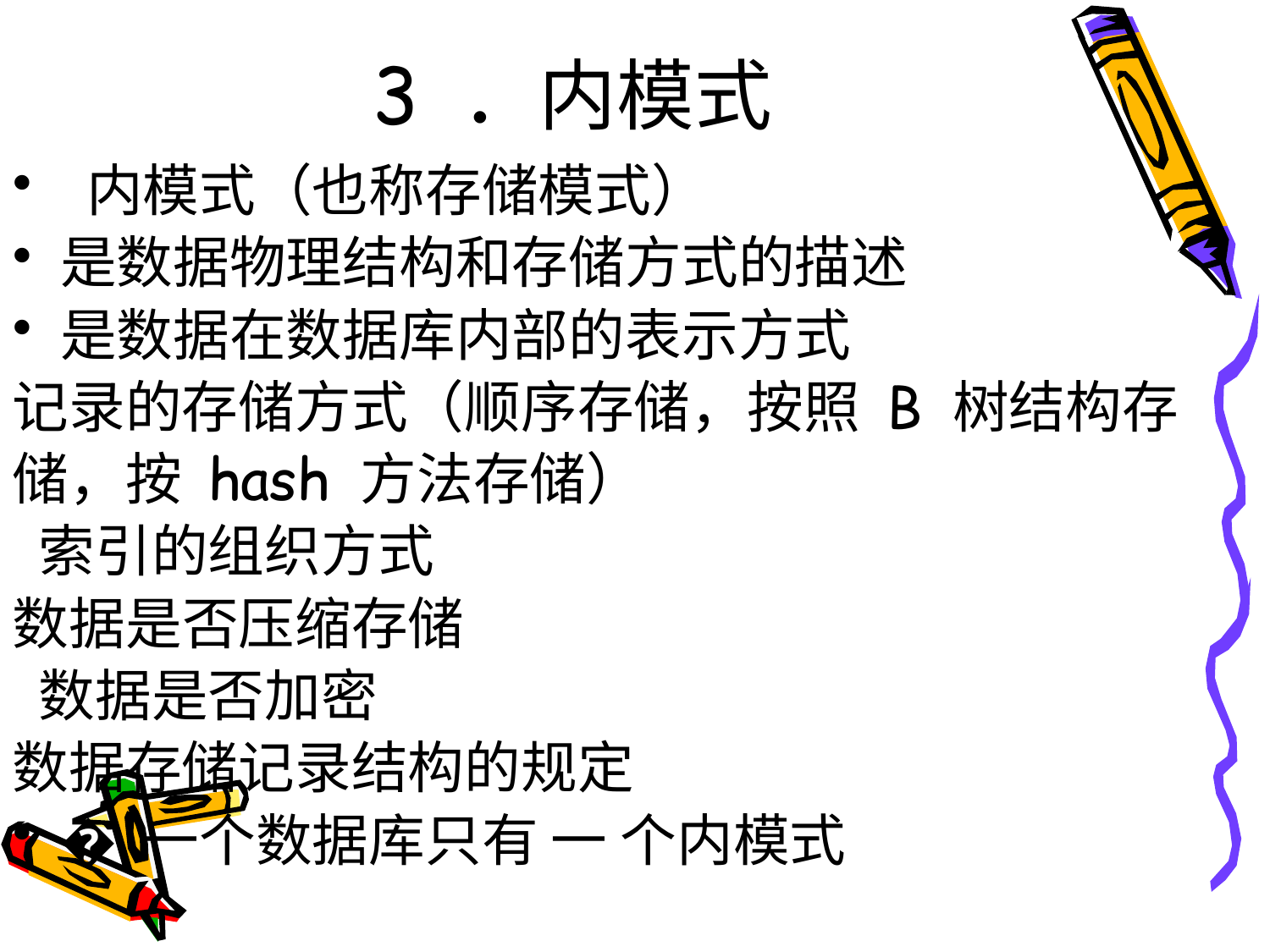

# 3 ．内模式
 内模式（也称存储模式）
是数据物理结构和存储方式的描述
是数据在数据库内部的表示方式
记录的存储方式（顺序存储，按照 B 树结构存
储，按 hash 方法存储）
 索引的组织方式
数据是否压缩存储
 数据是否加密
数据存储记录结构的规定
� 一个数据库只有 一 个内模式